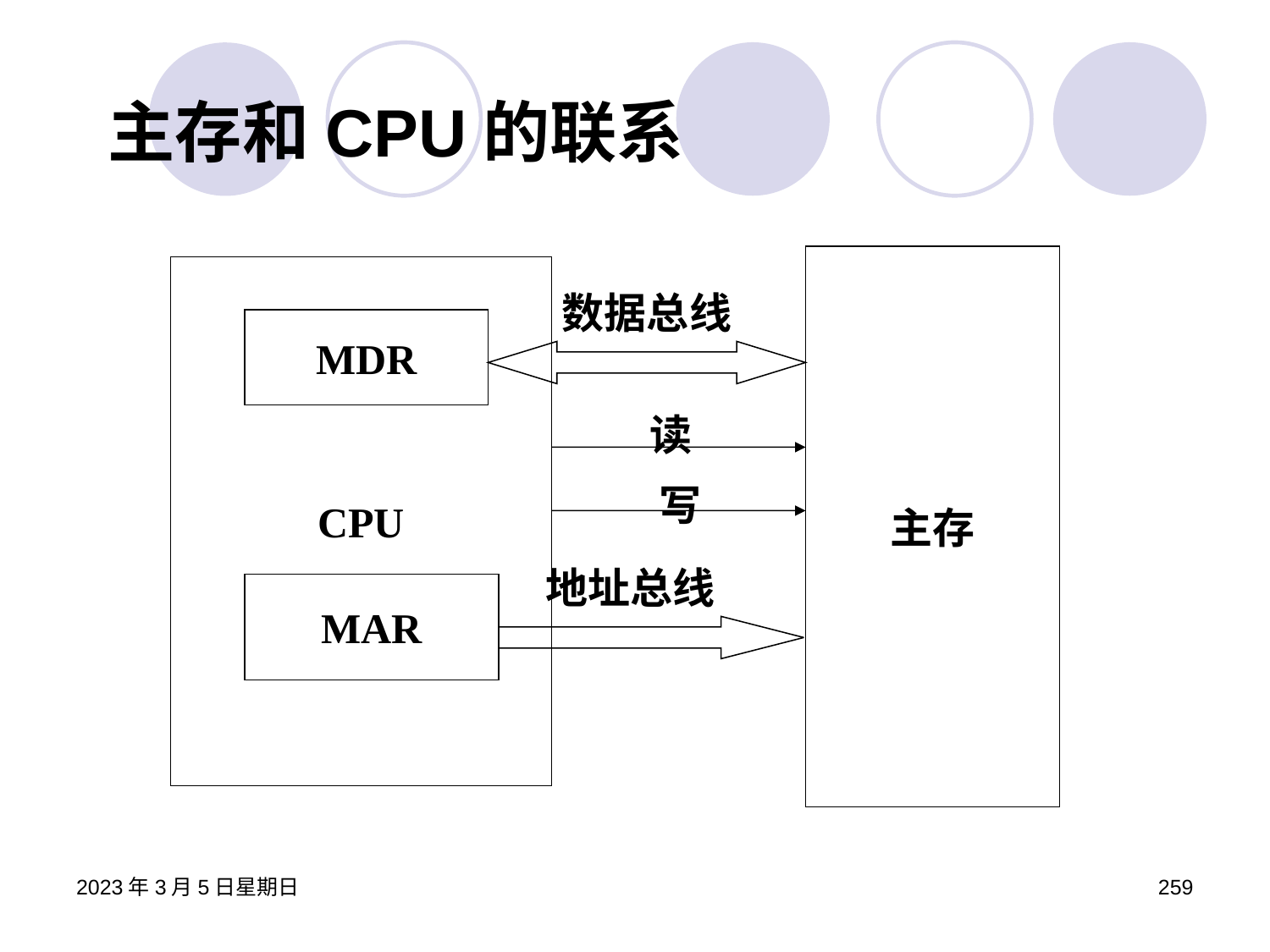

# 主存和CPU的联系
主存
CPU
MDR
数据总线

读

写

MAR
地址总线

2023年3月5日星期日
259